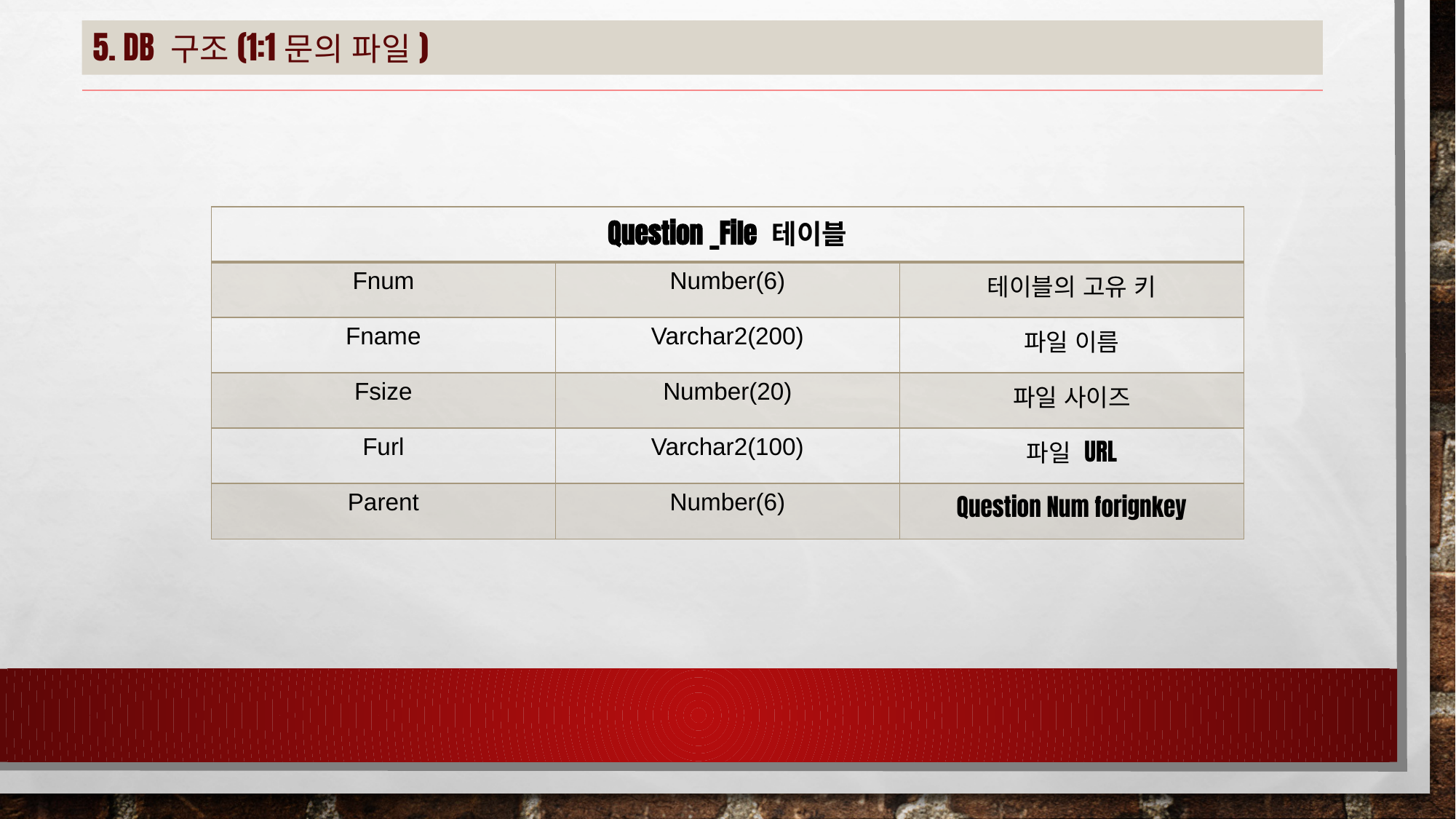

# 5. DB 구조(1:1문의 파일)
| Question \_File 테이블 |  |  |
| --- | --- | --- |
| Fnum | Number(6) | 테이블의 고유 키 |
| Fname | Varchar2(200) | 파일 이름 |
| Fsize | Number(20) | 파일 사이즈 |
| Furl | Varchar2(100) | 파일 URL |
| Parent | Number(6) | Question Num forignkey |